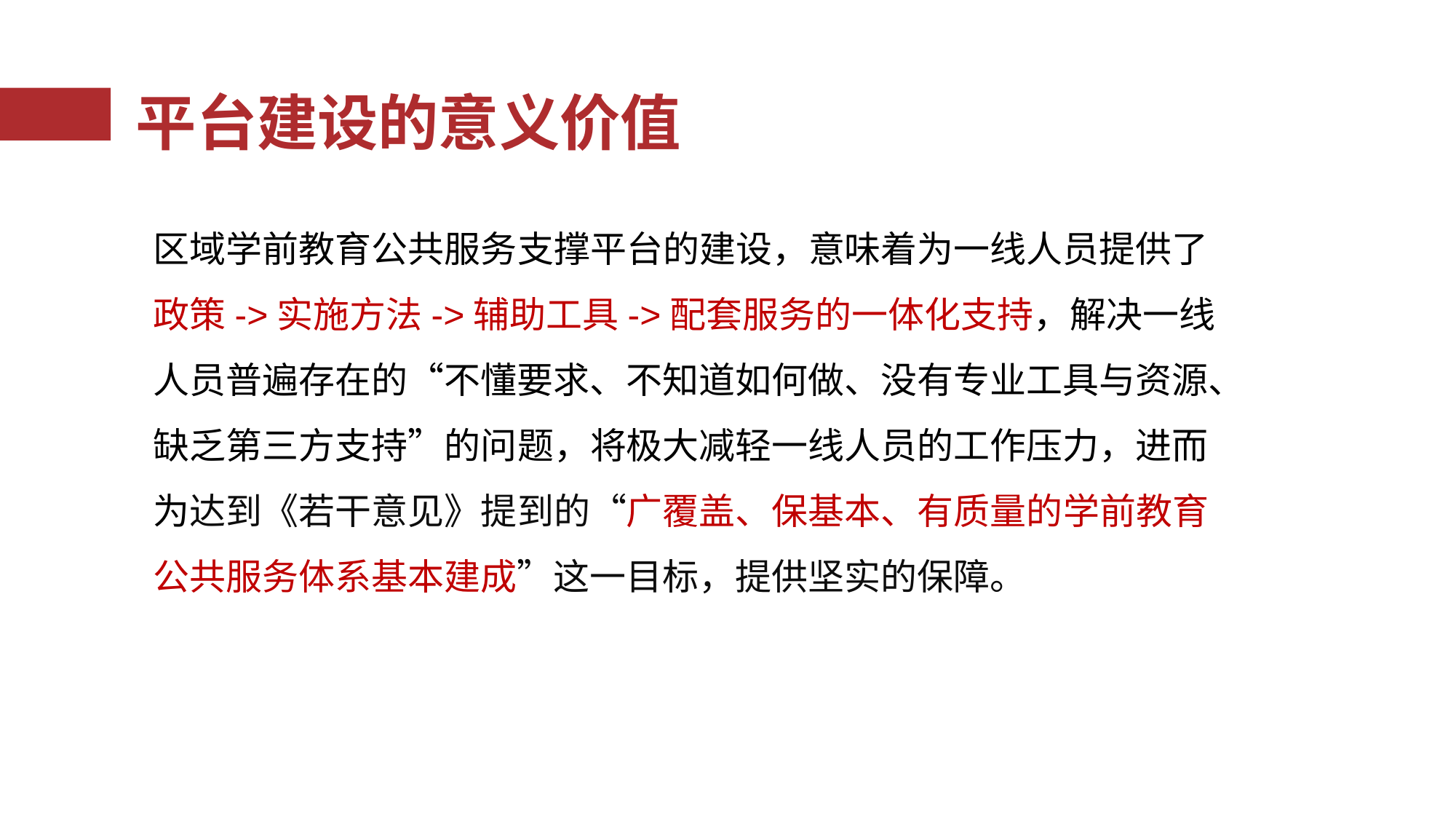

平台建设的意义价值

区域学前教育公共服务支撑平台的建设，意味着为一线人员提供了政策->实施方法->辅助工具->配套服务的一体化支持，解决一线人员普遍存在的“不懂要求、不知道如何做、没有专业工具与资源、缺乏第三方支持”的问题，将极大减轻一线人员的工作压力，进而为达到《若干意见》提到的“广覆盖、保基本、有质量的学前教育公共服务体系基本建成”这一目标，提供坚实的保障。